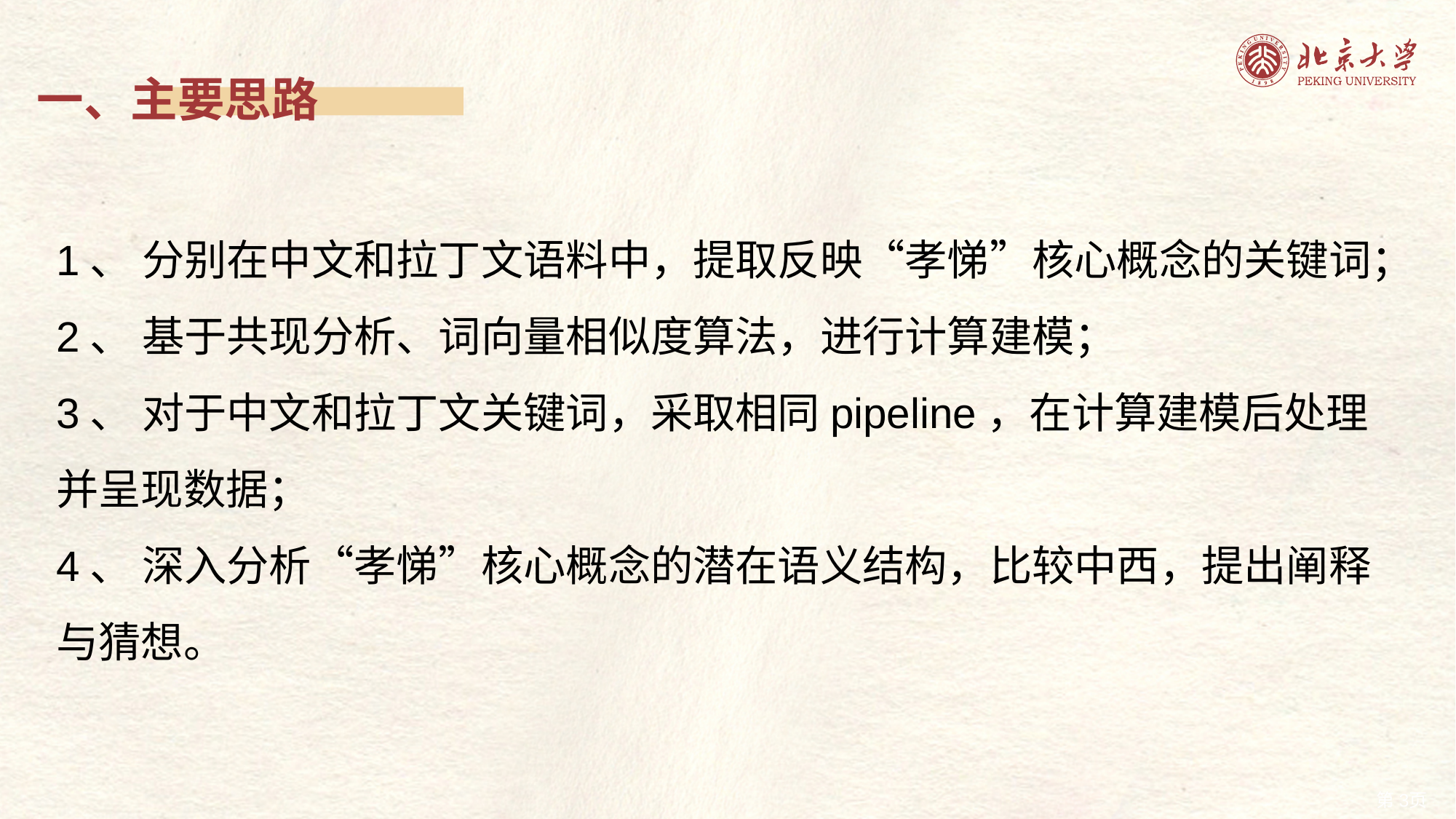

一、主要思路

1、 分别在中文和拉丁文语料中，提取反映“孝悌”核心概念的关键词；
2、 基于共现分析、词向量相似度算法，进行计算建模；
3、 对于中文和拉丁文关键词，采取相同pipeline，在计算建模后处理并呈现数据；
4、 深入分析“孝悌”核心概念的潜在语义结构，比较中西，提出阐释与猜想。
3